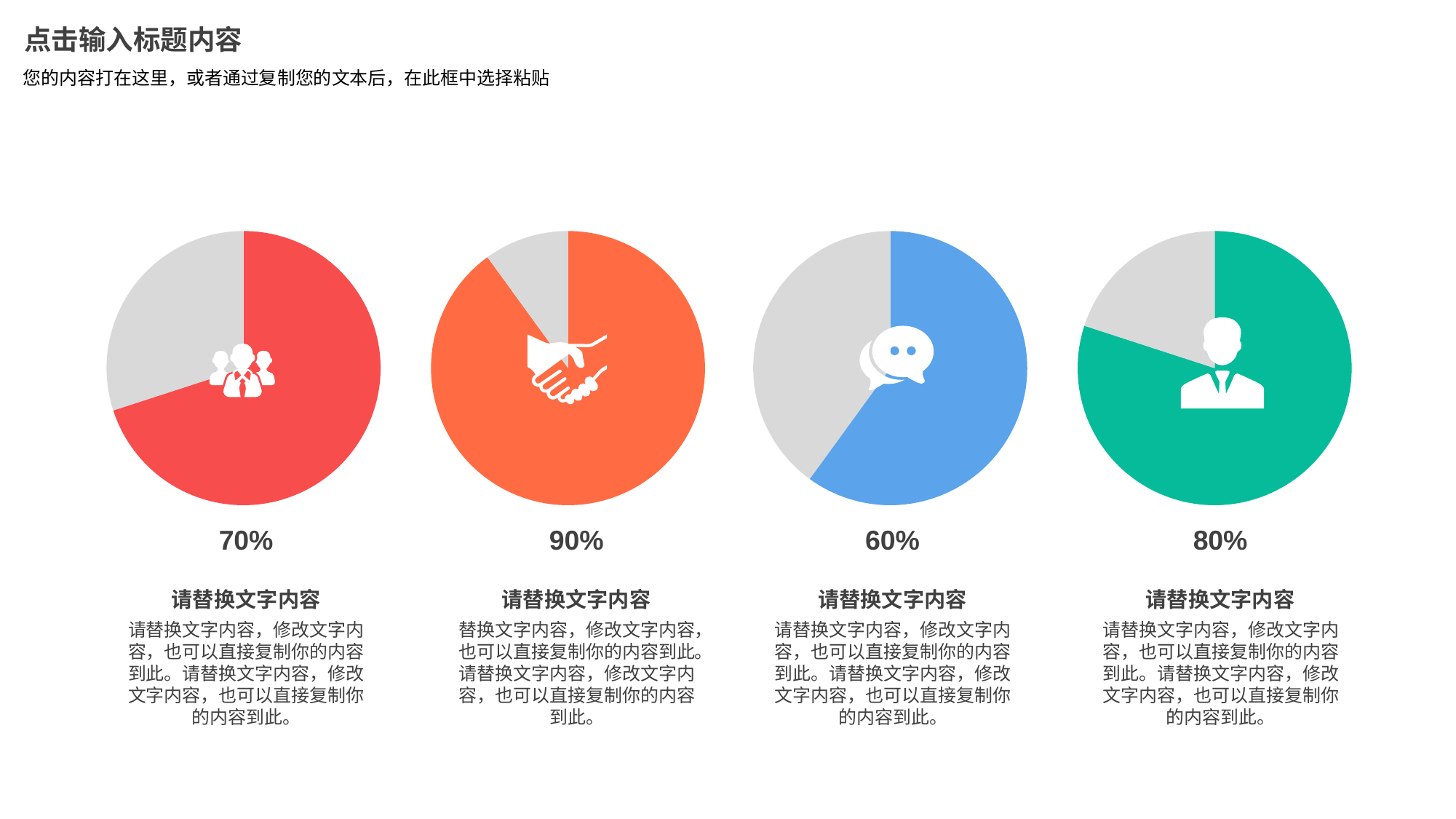

点击输入标题内容
您的内容打在这里，或者通过复制您的文本后，在此框中选择粘贴

### Chart

| Category | Sales |
|---|---|
| 1st Qtr | 7.0 |
| 2nd Qtr | 3.0 |

### Chart

| Category | Sales |
|---|---|
| 1st Qtr | 9.0 |
| 2nd Qtr | 1.0 |

### Chart

| Category | Sales |
|---|---|
| 1st Qtr | 6.0 |
| 2nd Qtr | 4.0 |

### Chart

| Category | Sales |
|---|---|
| 1st Qtr | 8.0 |
| 2nd Qtr | 2.0 |

70%
90%
60%
80%
请替换文字内容
请替换文字内容，修改文字内容，也可以直接复制你的内容到此。请替换文字内容，修改文字内容，也可以直接复制你的内容到此。
请替换文字内容
替换文字内容，修改文字内容，也可以直接复制你的内容到此。请替换文字内容，修改文字内容，也可以直接复制你的内容到此。
请替换文字内容
请替换文字内容，修改文字内容，也可以直接复制你的内容到此。请替换文字内容，修改文字内容，也可以直接复制你的内容到此。
请替换文字内容
请替换文字内容，修改文字内容，也可以直接复制你的内容到此。请替换文字内容，修改文字内容，也可以直接复制你的内容到此。